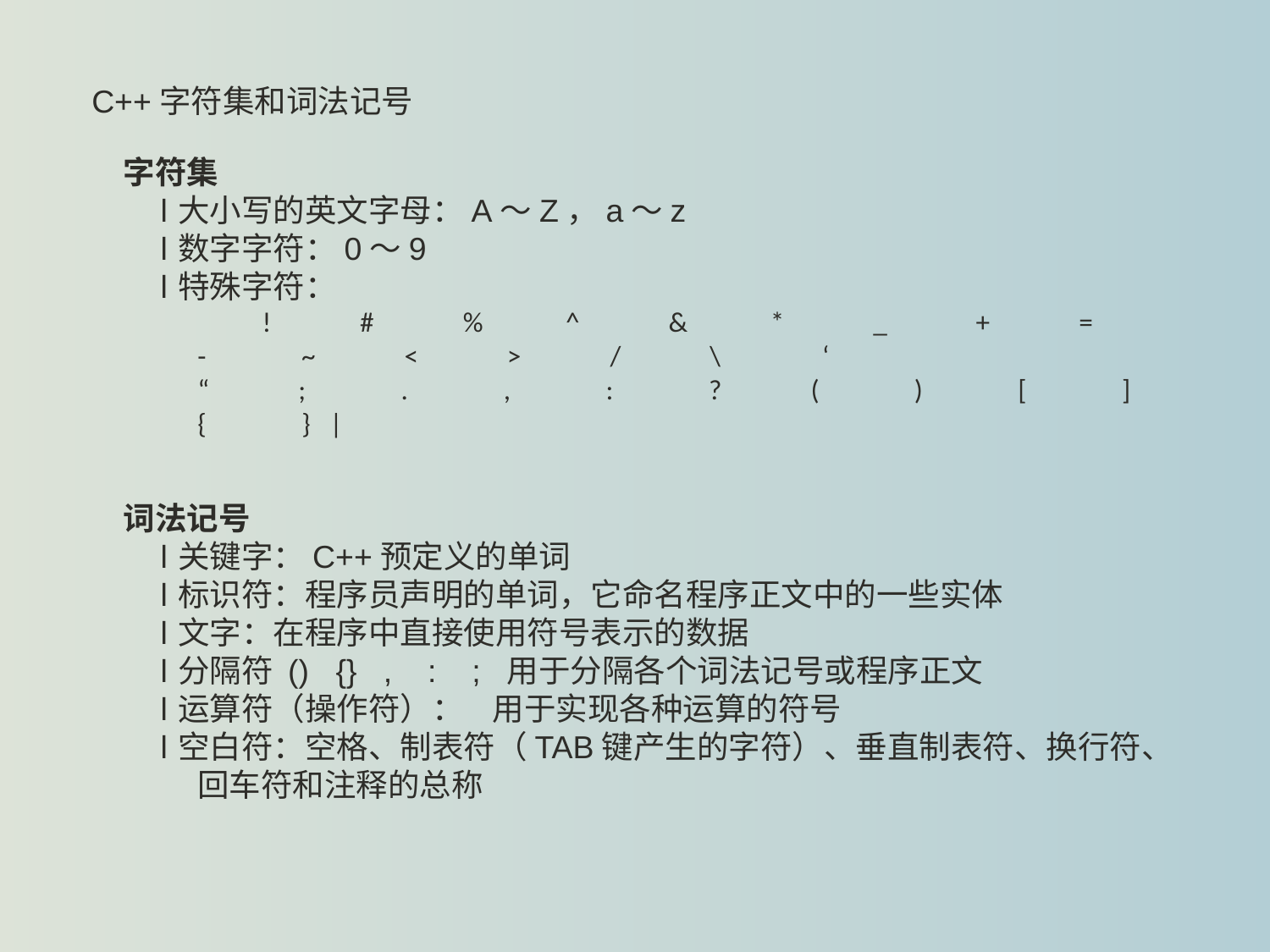

C++字符集和词法记号
字符集
l  大小写的英文字母：A～Z，a～z
l  数字字符：0～9
l  特殊字符：
                !              #              %             ^              &             *              _              +              =              -               ~              <              >              /              \                ‘               “              ;               .               ,               :               ?              (               )               [               ]               {               }   |
词法记号
l  关键字：C++预定义的单词
l  标识符：程序员声明的单词，它命名程序正文中的一些实体
l  文字：在程序中直接使用符号表示的数据
l  分隔符 ()   {}   ,    :    ;  用于分隔各个词法记号或程序正文
l  运算符（操作符）：    用于实现各种运算的符号
l  空白符：空格、制表符（TAB键产生的字符）、垂直制表符、换行符、回车符和注释的总称